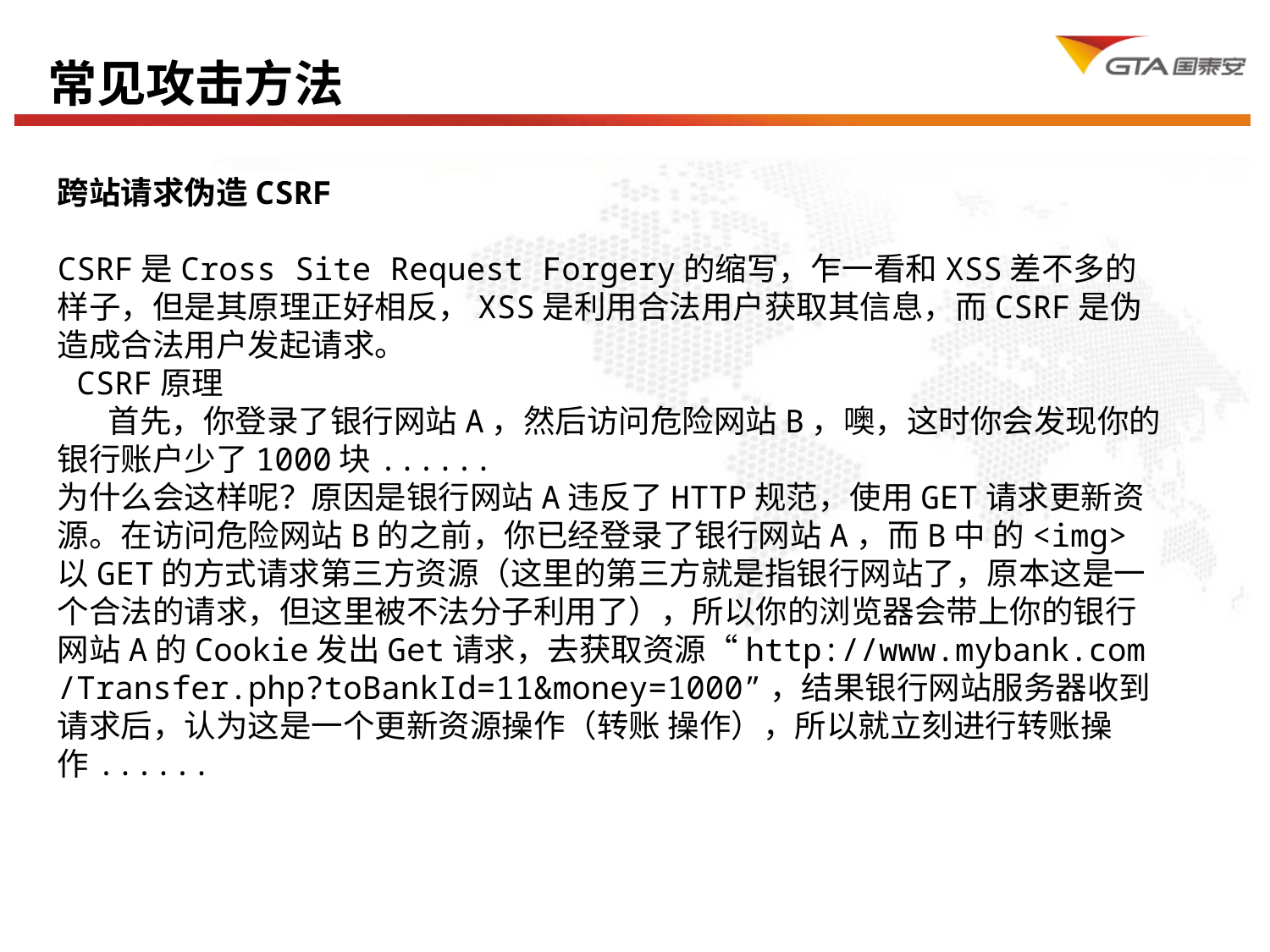

四、工作规划和展望
常见攻击方法工作规划和展望
跨站请求伪造CSRF

CSRF是Cross Site Request Forgery的缩写，乍一看和XSS差不多的样子，但是其原理正好相反，XSS是利用合法用户获取其信息，而CSRF是伪造成合法用户发起请求。
 CSRF原理
      首先，你登录了银行网站A，然后访问危险网站B，噢，这时你会发现你的银行账户少了1000块......
为什么会这样呢？原因是银行网站A违反了HTTP规范，使用GET请求更新资源。在访问危险网站B的之前，你已经登录了银行网站A，而B中 的<img>以GET的方式请求第三方资源（这里的第三方就是指银行网站了，原本这是一个合法的请求，但这里被不法分子利用了），所以你的浏览器会带上你的银行网站A的Cookie发出Get请求，去获取资源“http://www.mybank.com /Transfer.php?toBankId=11&money=1000”，结果银行网站服务器收到请求后，认为这是一个更新资源操作（转账 操作），所以就立刻进行转账操作......